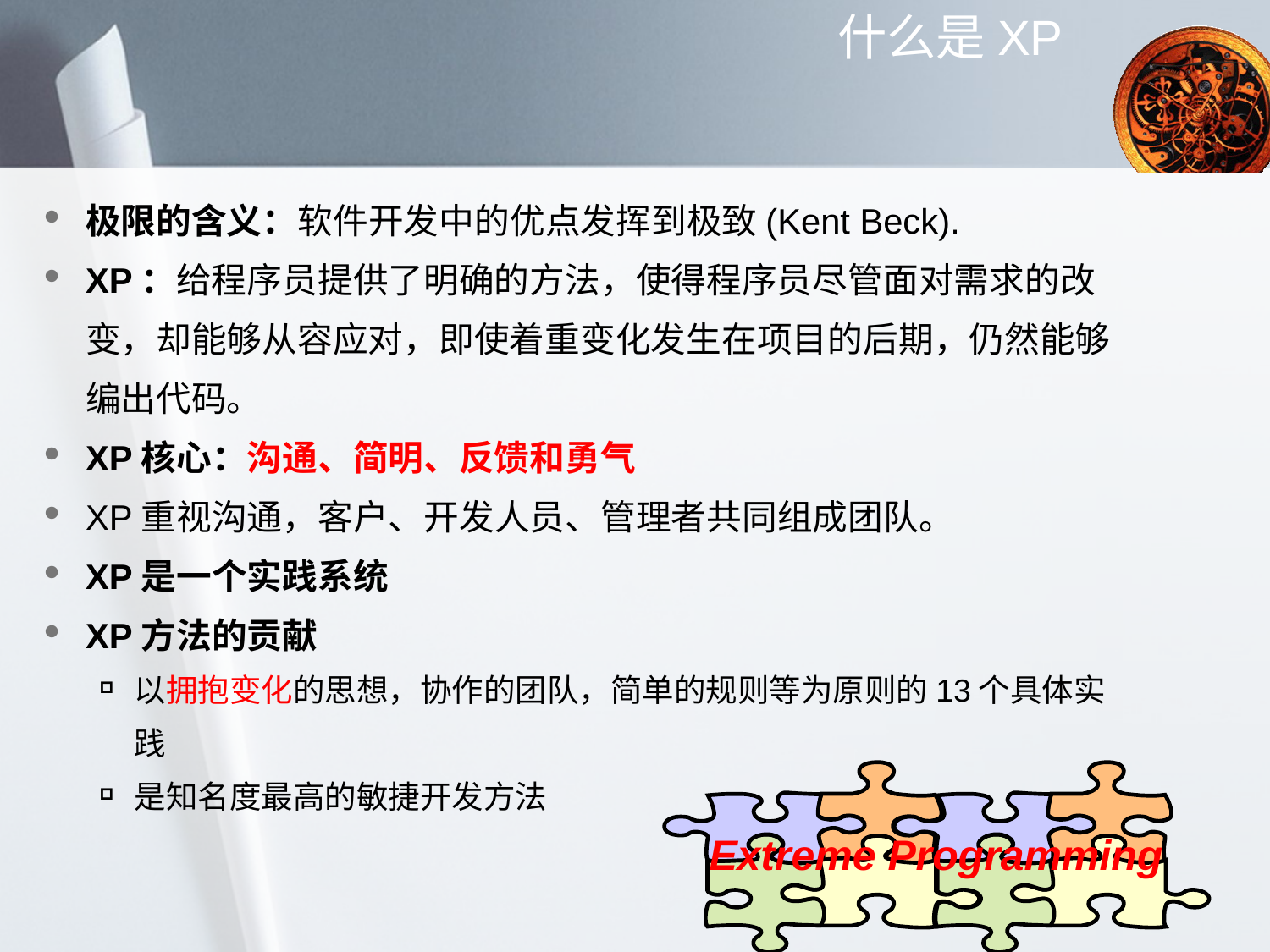

# 什么是XP
极限的含义：软件开发中的优点发挥到极致(Kent Beck).
XP：给程序员提供了明确的方法，使得程序员尽管面对需求的改变，却能够从容应对，即使着重变化发生在项目的后期，仍然能够编出代码。
XP核心：沟通、简明、反馈和勇气
XP重视沟通，客户、开发人员、管理者共同组成团队。
XP是一个实践系统
XP方法的贡献
以拥抱变化的思想，协作的团队，简单的规则等为原则的13个具体实践
是知名度最高的敏捷开发方法

Extreme Programming